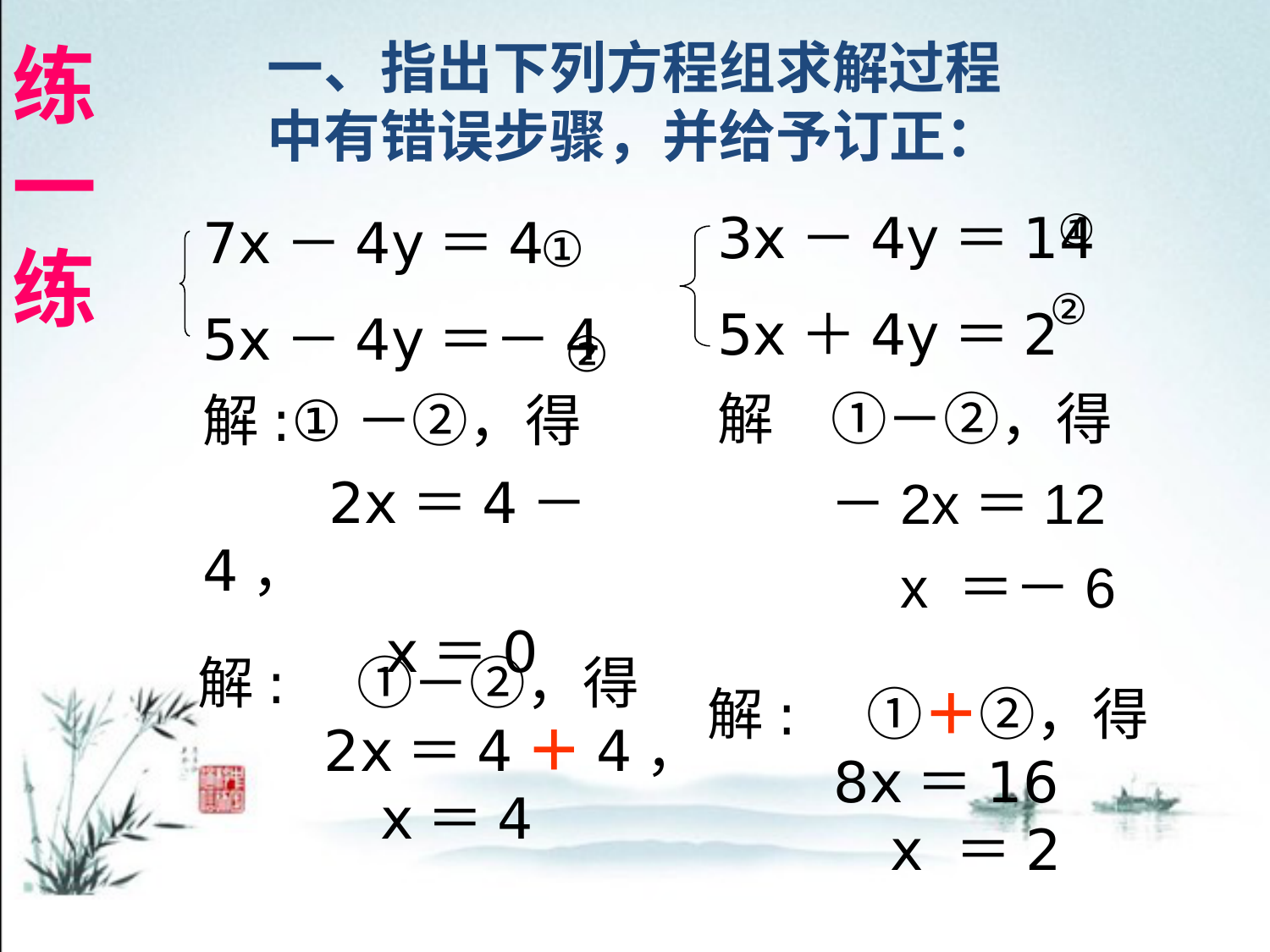

练一练
一、指出下列方程组求解过程中有错误步骤，并给予订正：
3x－4y＝14
5x＋4y＝2
解　①－②，得
　　－2x＝12
　　　x ＝－6
①
7x－4y＝4
5x－4y＝－4
解:①－②，得
　　2x＝4－4，
　　　x＝0

①

②
②

解:　①－②，得
　　2x＝4＋4，
　　　x＝4
解:　①＋②，得
　　8x＝16
　　　x ＝2